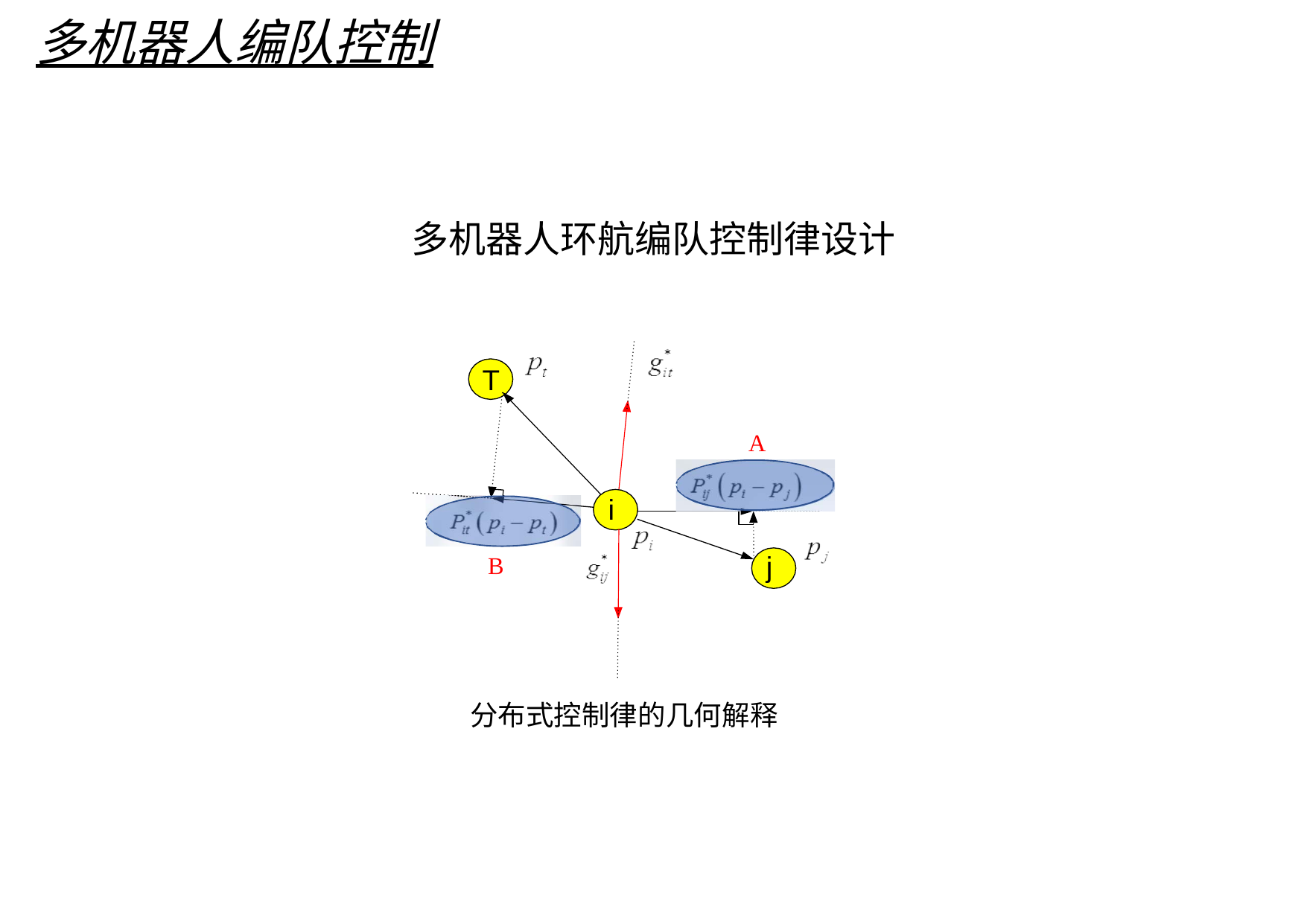

多机器人编队控制
多机器人环航编队控制律设计

T

A

i

j

B

分布式控制律的几何解释